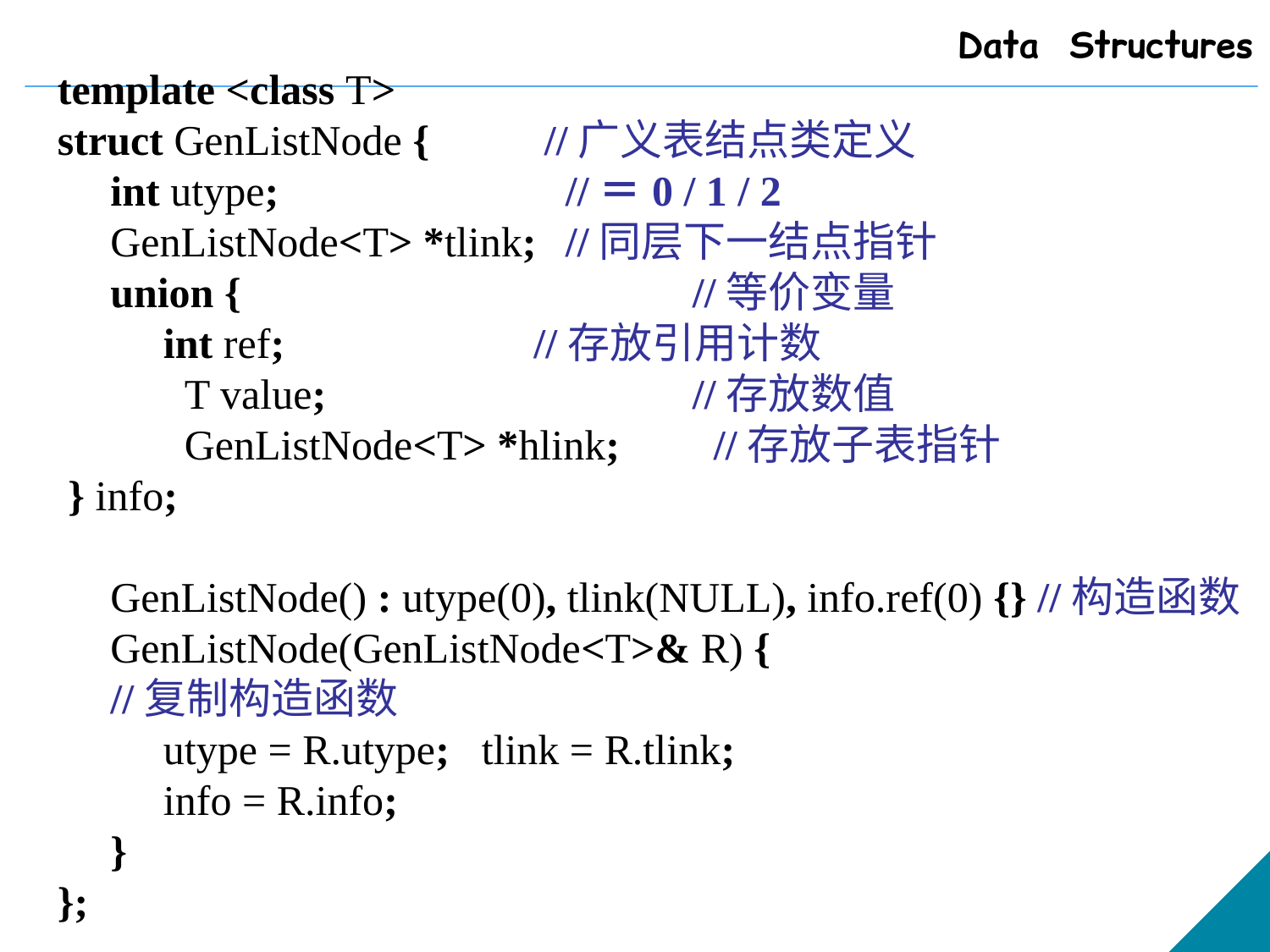

template <class T>
struct GenListNode {	          //广义表结点类定义
     int utype;			//＝0 / 1 / 2
     GenListNode<T> *tlink;	//同层下一结点指针
     union {				//等价变量
          int ref;	                     //存放引用计数
	T value;			//存放数值
	GenListNode<T> *hlink;	  //存放子表指针
 } info;

     GenListNode() : utype(0), tlink(NULL), info.ref(0) {} //构造函数
     GenListNode(GenListNode<T>& R) {
     //复制构造函数
          utype = R.utype;   tlink = R.tlink;
          info = R.info;
     }
};